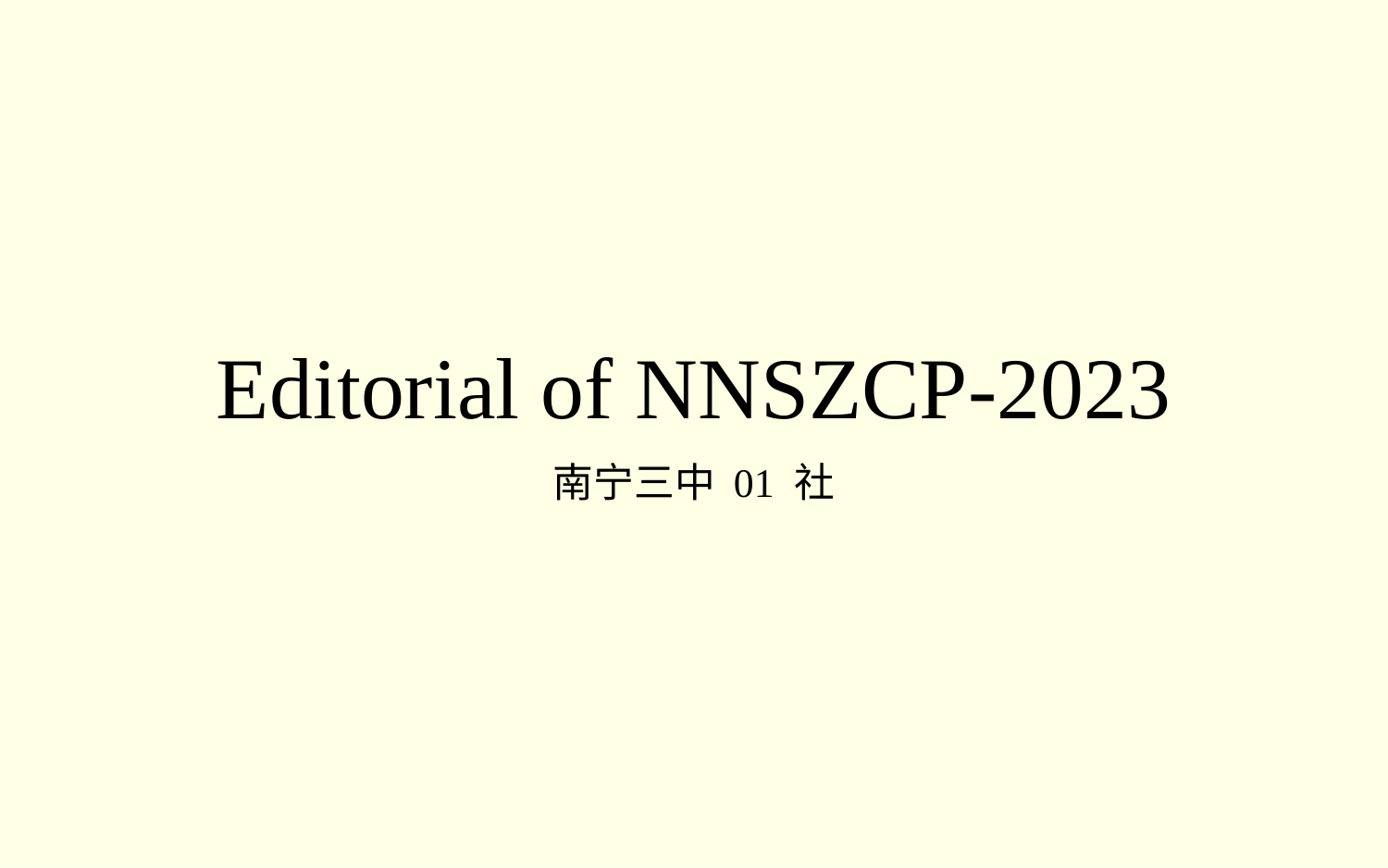

# Editorial of NNSZCP-2023
南宁三中 01 社